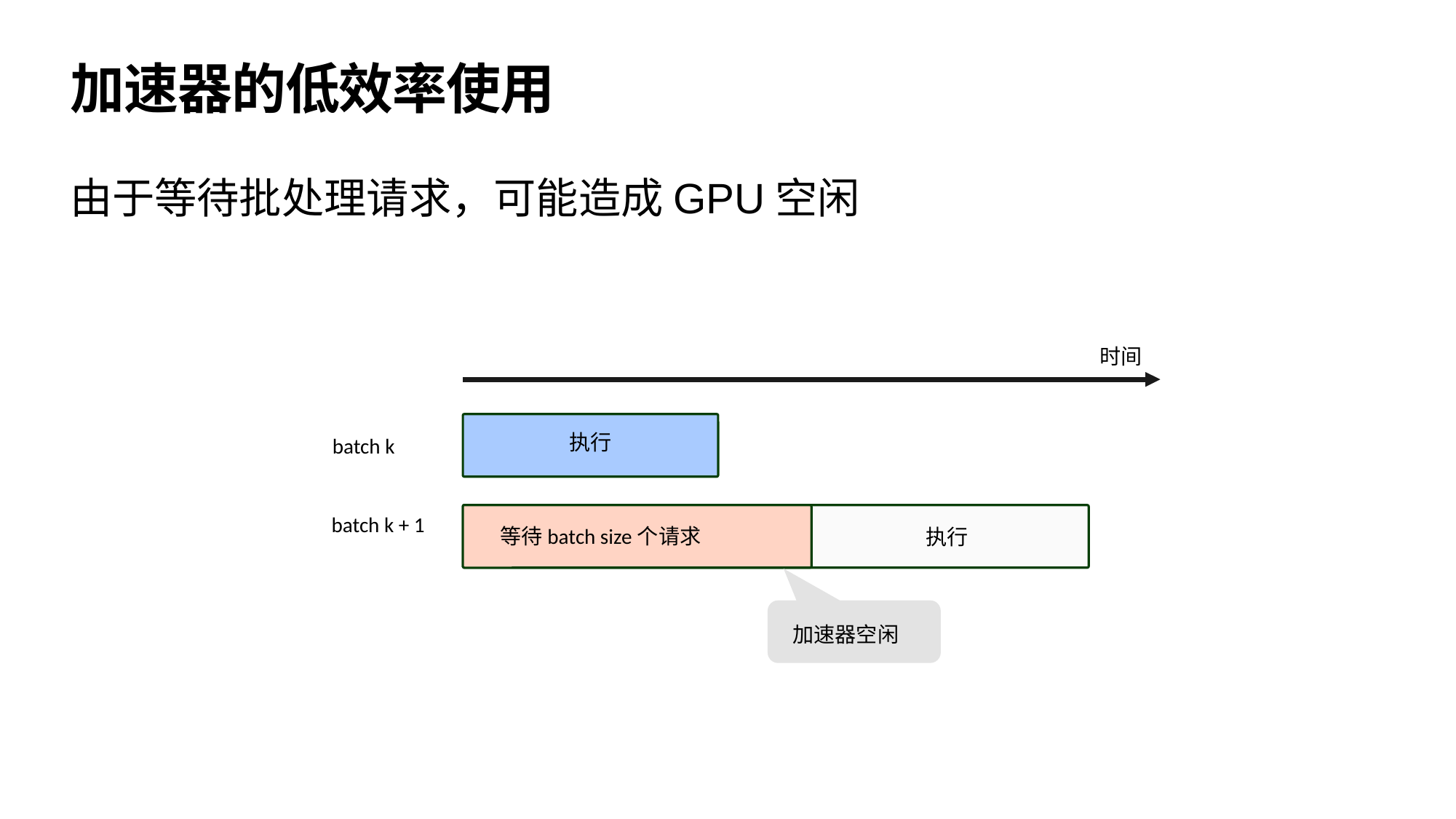

# 加速器的低效率使用
由于等待批处理请求，可能造成GPU空闲
时间

执行
batch k

batch k + 1
等待batch size个请求
执行
加速器空闲